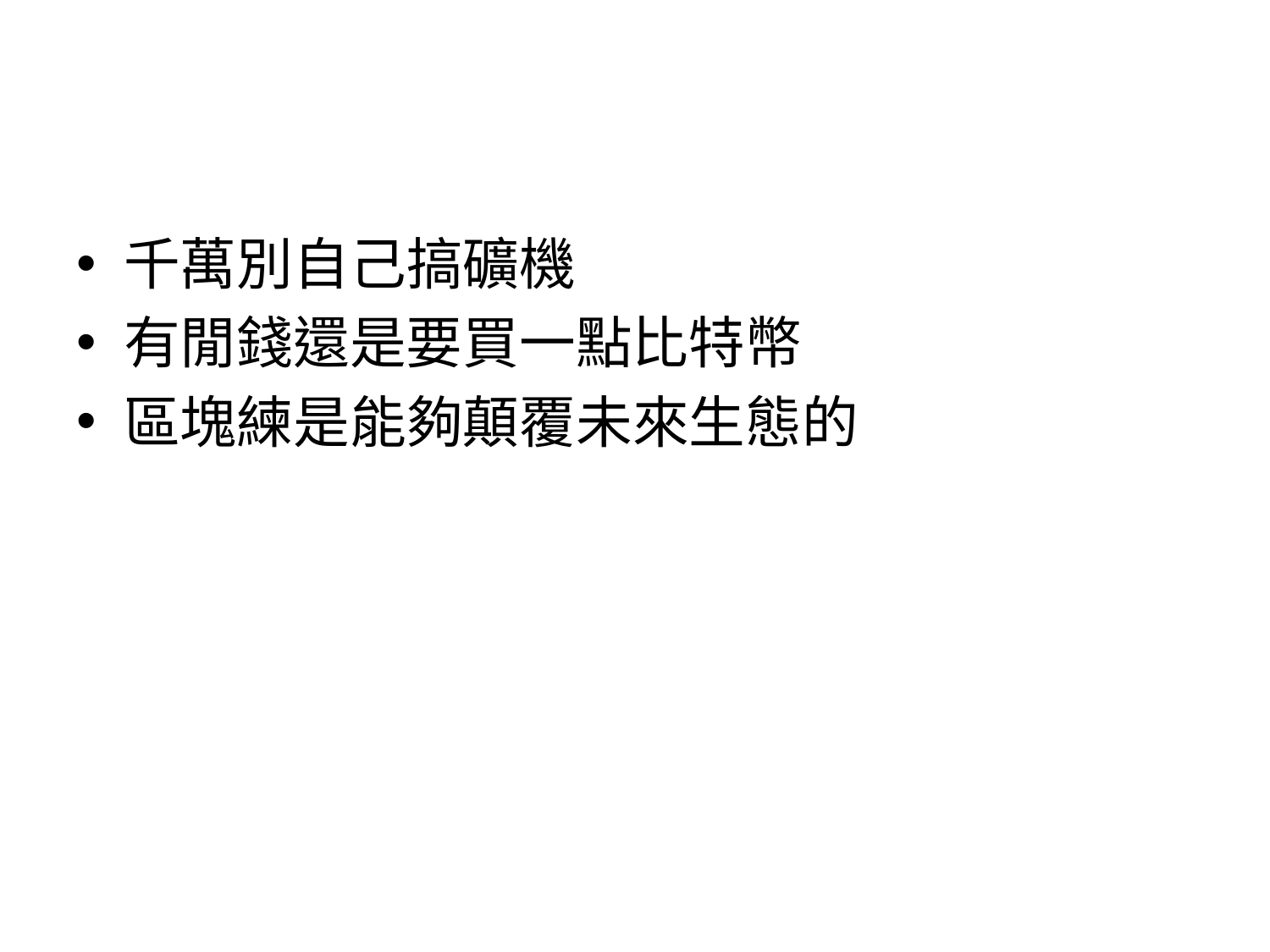

#
千萬別自己搞礦機
有閒錢還是要買一點比特幣
區塊練是能夠顛覆未來生態的